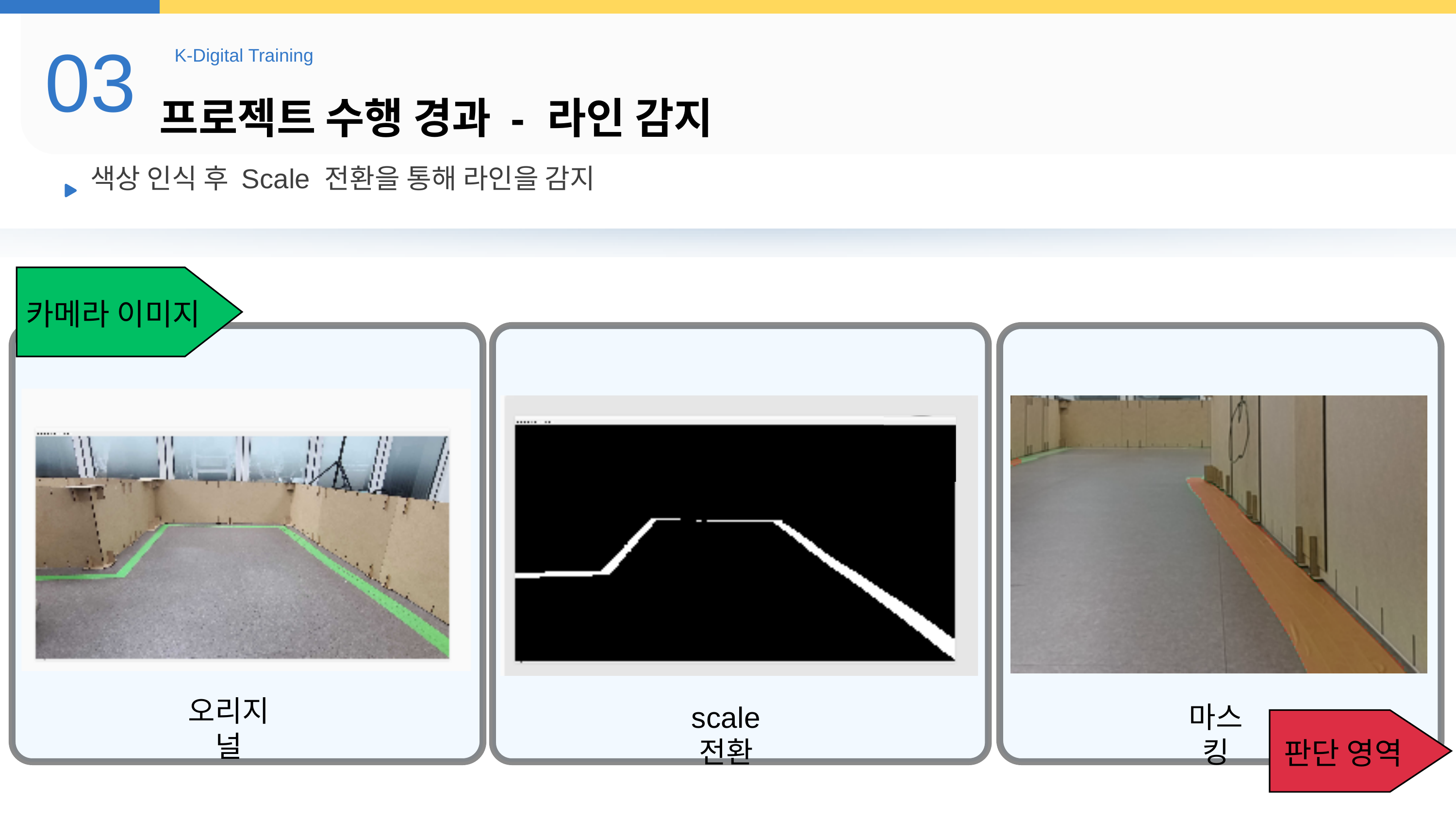

03

K-Digital Training
프로젝트 수행 경과 - 라인 감지

색상 인식 후 Scale 전환을 통해 라인을 감지

카메라 이미지

오리지널
scale 전환
마스킹

판단 영역